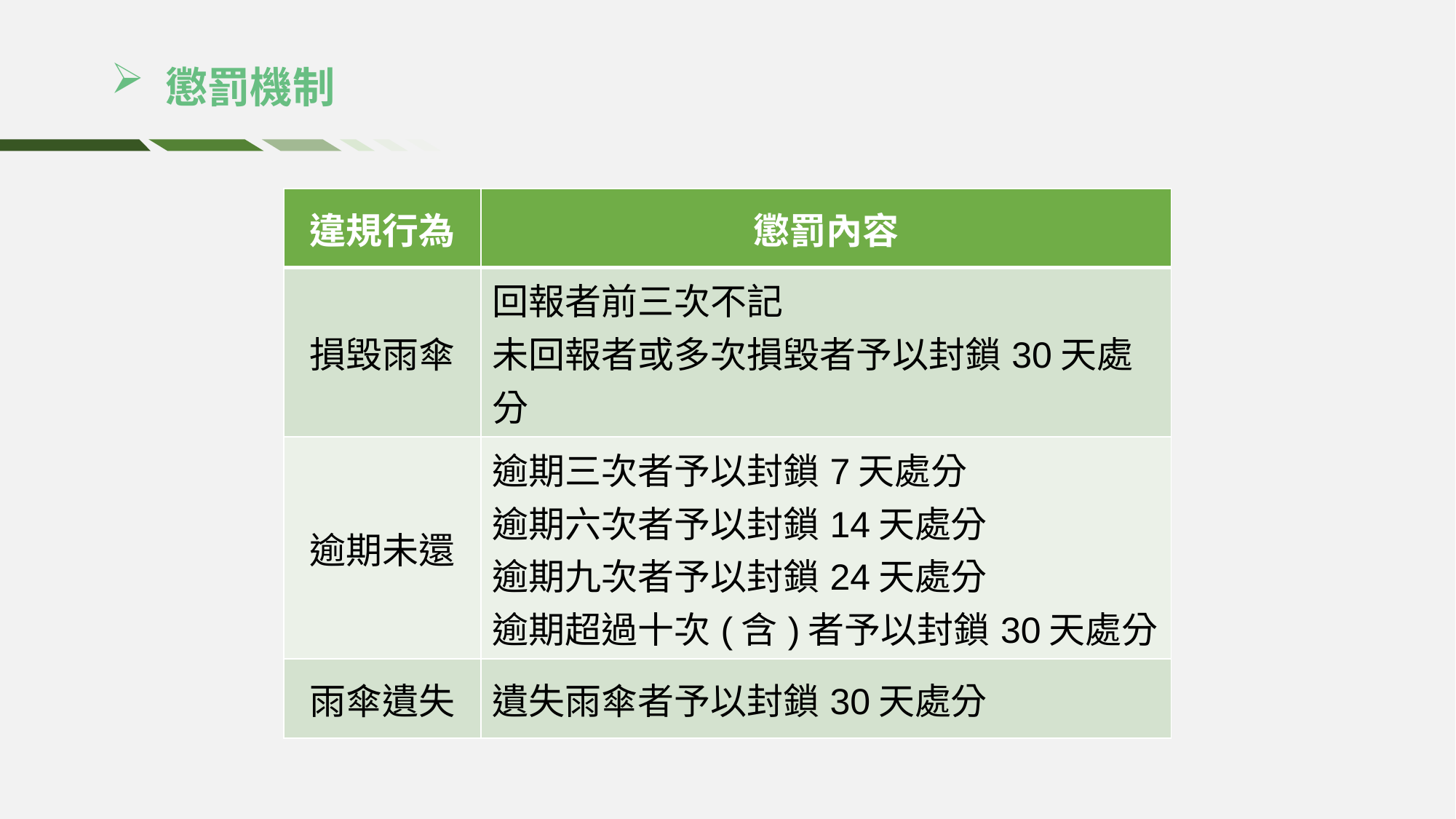

# 懲罰機制
| 違規行為 | 懲罰內容 |
| --- | --- |
| 損毀雨傘 | 回報者前三次不記 未回報者或多次損毀者予以封鎖30天處分 |
| 逾期未還 | 逾期三次者予以封鎖7天處分 逾期六次者予以封鎖14天處分 逾期九次者予以封鎖24天處分 逾期超過十次(含)者予以封鎖30天處分 |
| 雨傘遺失 | 遺失雨傘者予以封鎖30天處分 |